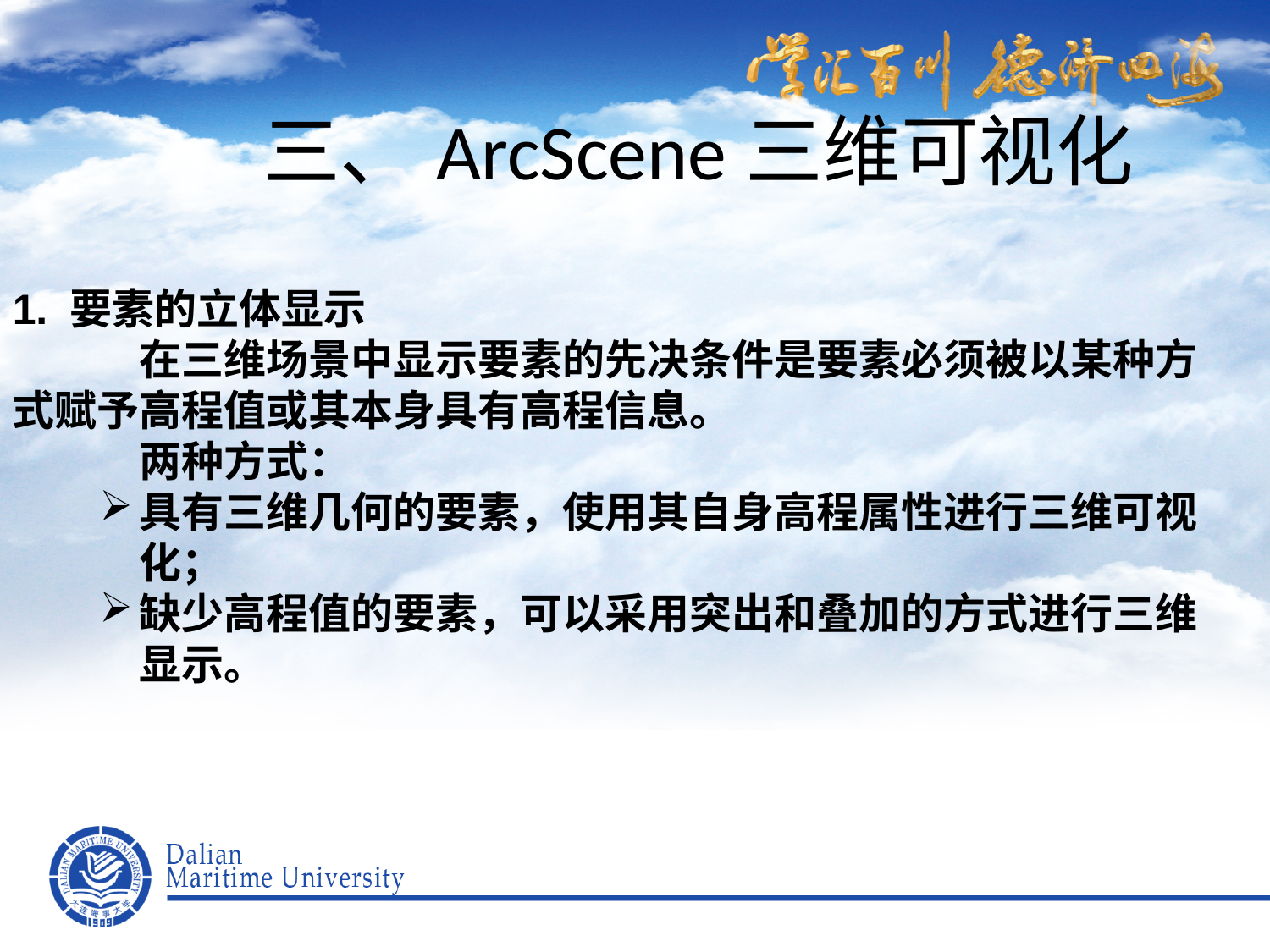

三、ArcScene三维可视化
1. 要素的立体显示
　　　在三维场景中显示要素的先决条件是要素必须被以某种方式赋予高程值或其本身具有高程信息。
　　　两种方式：
具有三维几何的要素，使用其自身高程属性进行三维可视化；
缺少高程值的要素，可以采用突出和叠加的方式进行三维显示。